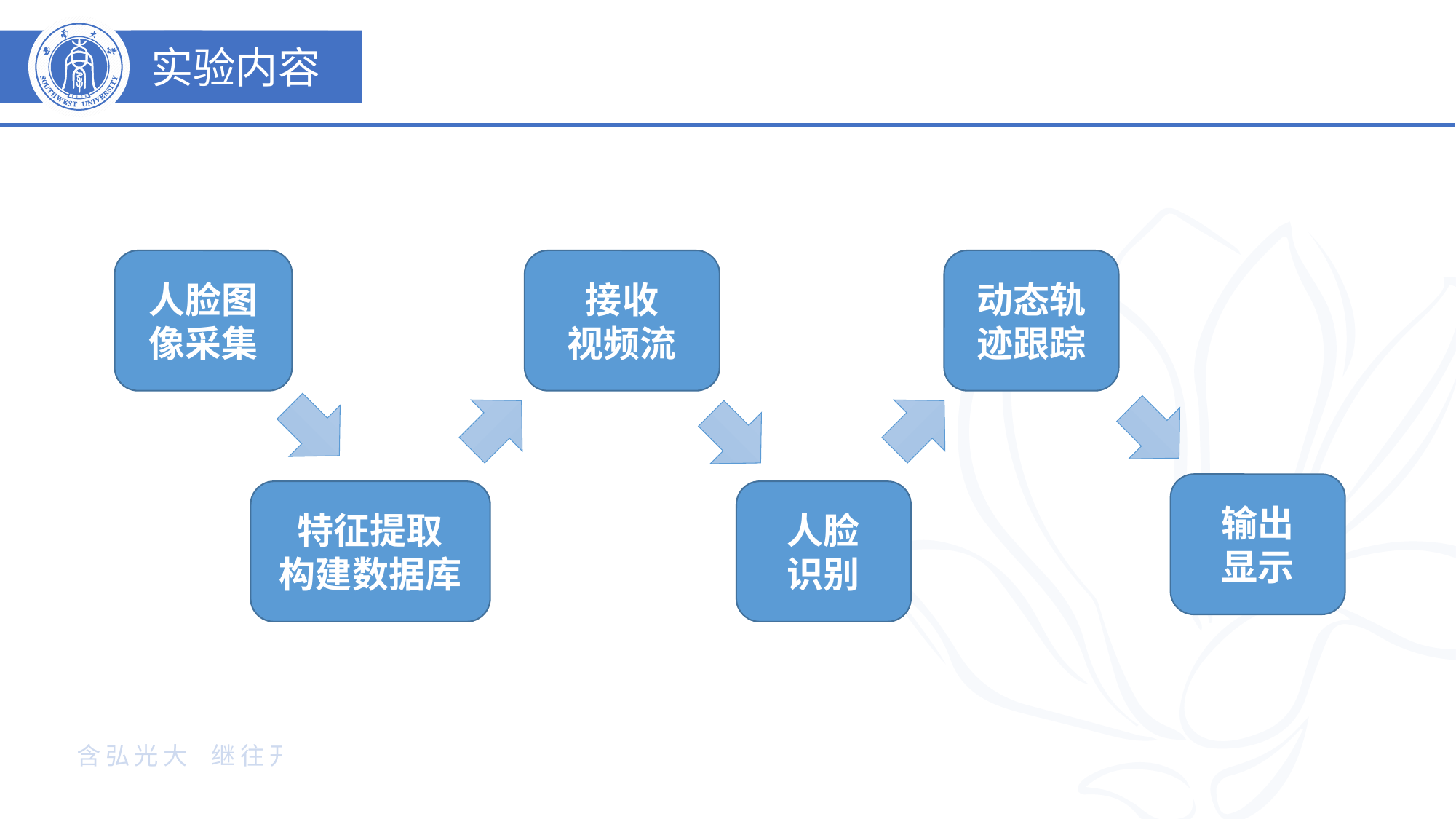

实验过程
实验内容
接收
视频流
动态轨迹跟踪
人脸图像采集

输出
显示
人脸
识别
特征提取
构建数据库